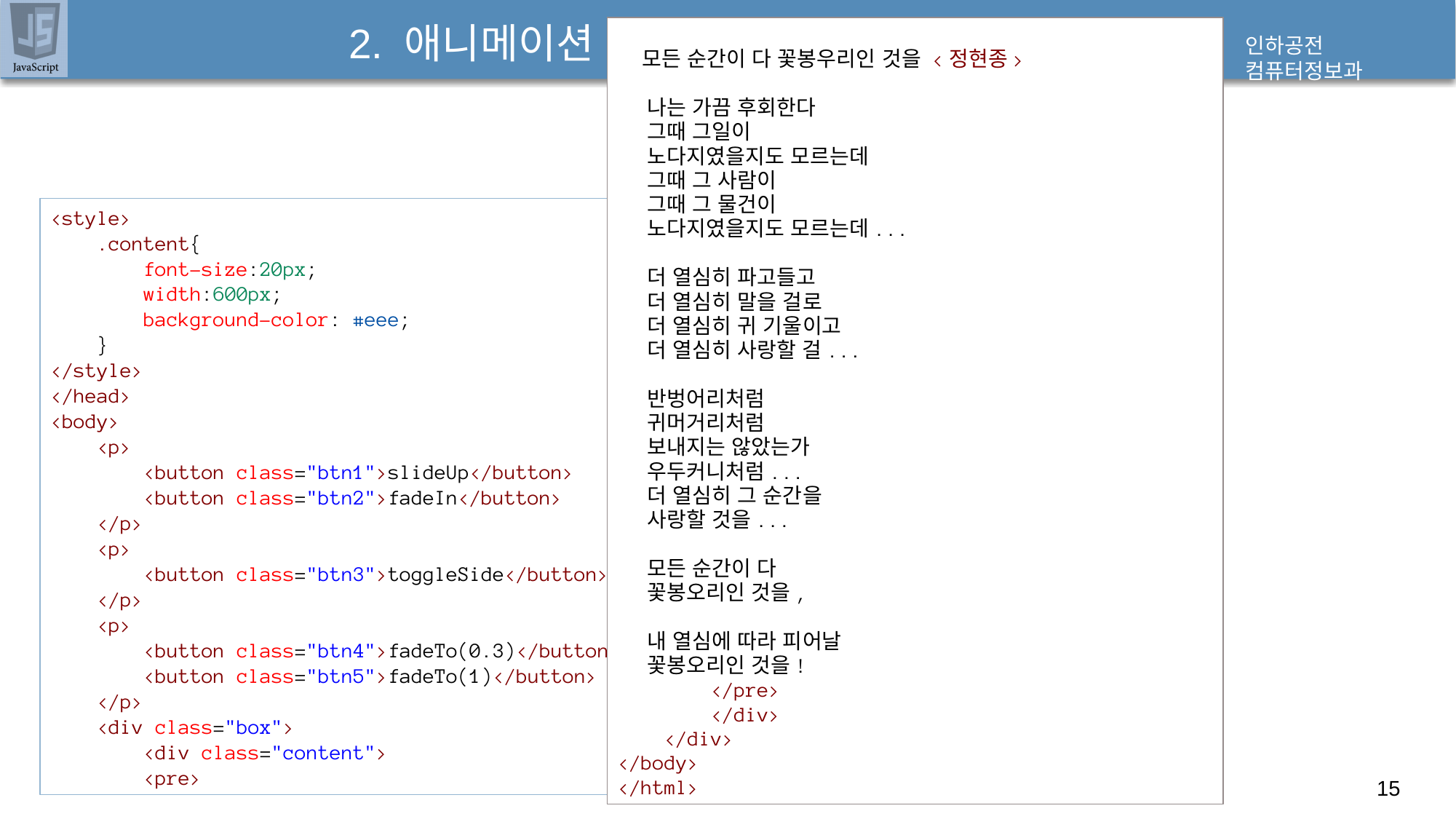

# 2. 애니메이션 효과제어 메서드
    모든 순간이 다 꽃봉우리인 것을 <정현종>
    나는 가끔 후회한다
    그때 그일이
    노다지였을지도 모르는데
    그때 그 사람이
    그때 그 물건이
    노다지였을지도 모르는데...
    더 열심히 파고들고
    더 열심히 말을 걸로
    더 열심히 귀 기울이고
    더 열심히 사랑할 걸...
    반벙어리처럼
    귀머거리처럼
    보내지는 않았는가
    우두커니처럼...
    더 열심히 그 순간을
    사랑할 것을...

    모든 순간이 다
    꽃봉오리인 것을,
    내 열심에 따라 피어날
    꽃봉오리인 것을!
        </pre>
        </div>
    </div>
</body>
</html>
<style>
    .content{
        font-size:20px;
        width:600px;
        background-color: #eee;
    }
</style>
</head>
<body>
    <p>
        <button class="btn1">slideUp</button>
        <button class="btn2">fadeIn</button>
    </p>
    <p>
        <button class="btn3">toggleSide</button>
    </p>
    <p>
        <button class="btn4">fadeTo(0.3)</button>
        <button class="btn5">fadeTo(1)</button>
    </p>
    <div class="box">
        <div class="content">
        <pre>